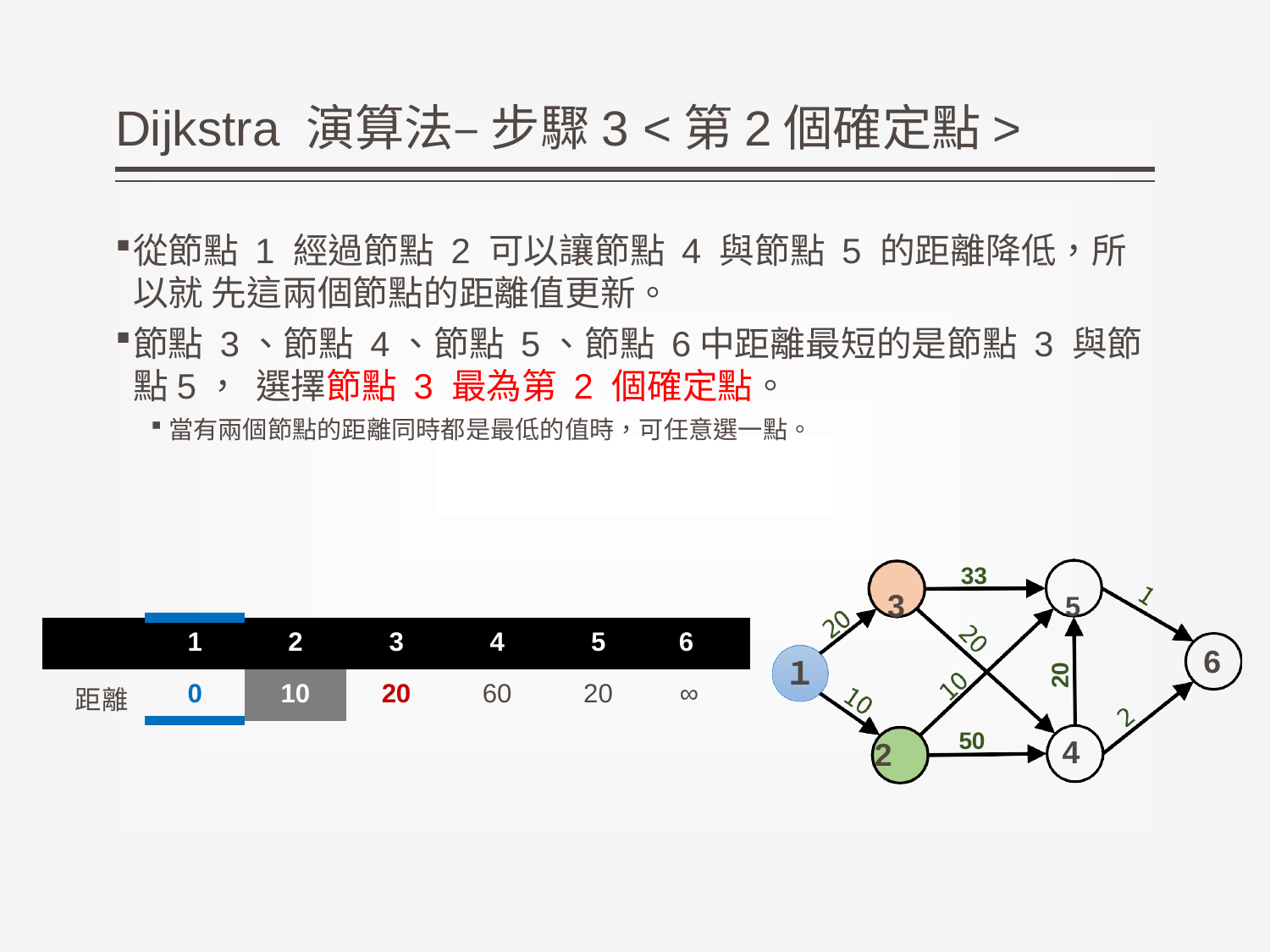

# Dijkstra 演算法– 步驟3 <第2個確定點>
從節點 1 經過節點 2 可以讓節點 4 與節點 5 的距離降低，所以就 先這兩個節點的距離值更新。
節點 3、節點 4、節點 5、節點 6中距離最短的是節點 3 與節點5，  選擇節點 3 最為第 2 個確定點。
當有兩個節點的距離同時都是最低的值時，可任意選一點。

33

3	5
|  | 1 | 2 | 3 | 4 | 5 | 6 |
| --- | --- | --- | --- | --- | --- | --- |
| 距離 | 0 | 10 | 20 | 60 | 20 | ∞ |
6

１
20
50
4
2